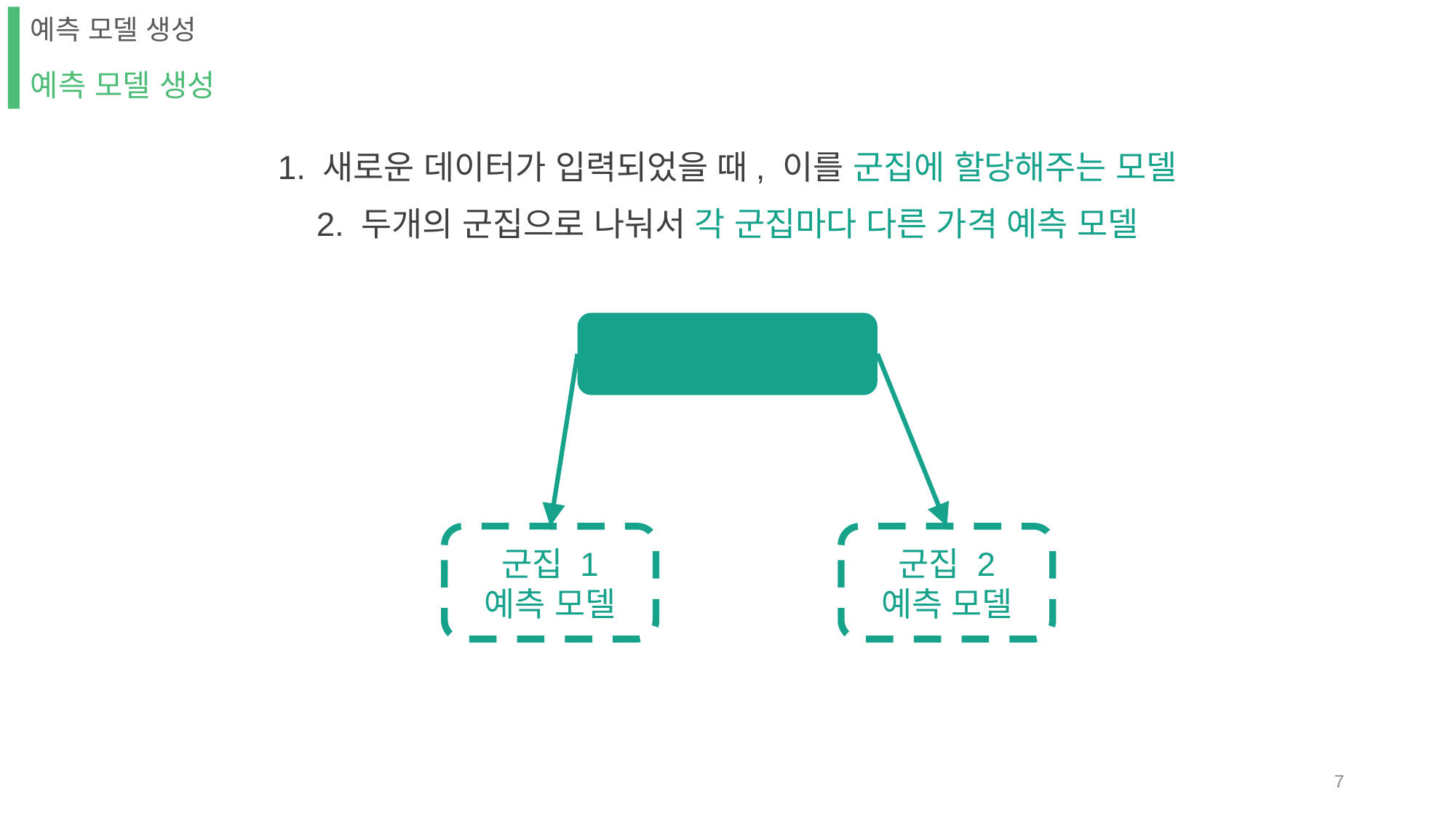

예측 모델 생성
예측 모델 생성
1. 새로운 데이터가 입력되었을 때, 이를 군집에 할당해주는 모델
2. 두개의 군집으로 나눠서 각 군집마다 다른 가격 예측 모델
군집 할당 모델
군집 1
예측 모델
군집 2
예측 모델
7